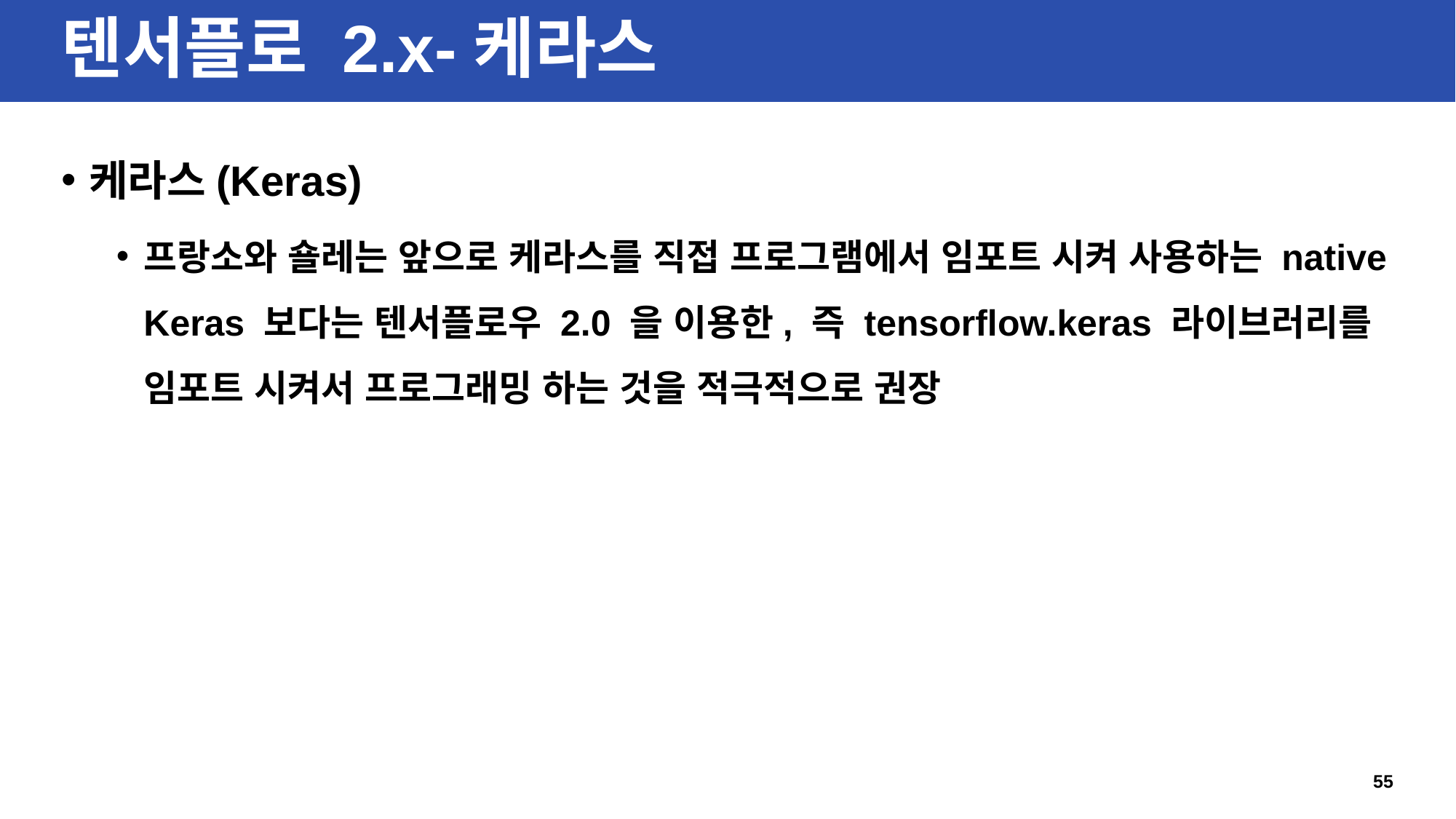

# 텐서플로 2.x-케라스
케라스(Keras)
프랑소와 숄레는 앞으로 케라스를 직접 프로그램에서 임포트 시켜 사용하는 native Keras 보다는 텐서플로우 2.0 을 이용한, 즉 tensorflow.keras 라이브러리를 임포트 시켜서 프로그래밍 하는 것을 적극적으로 권장
55